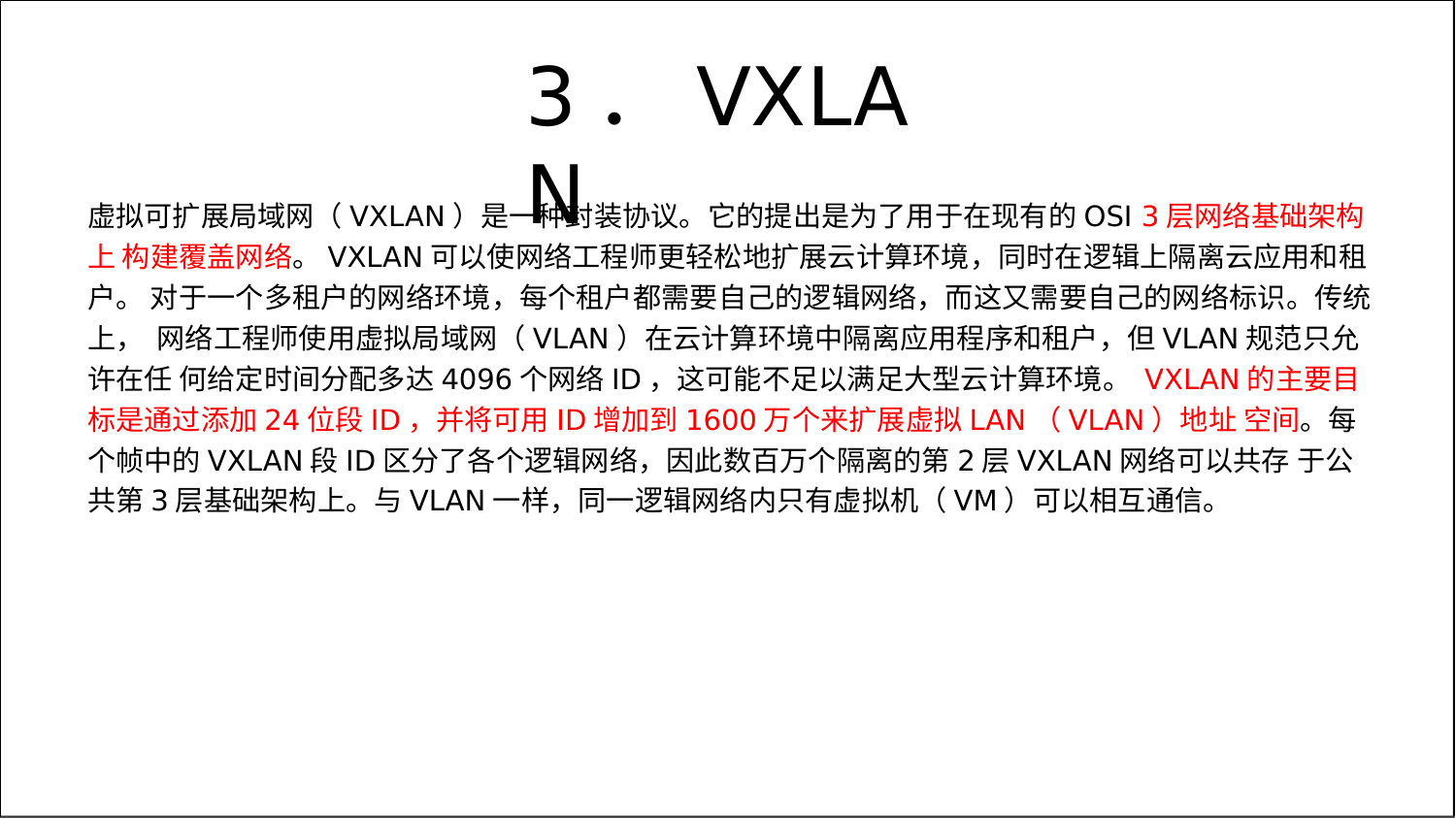

# 3．VXLAN
虚拟可扩展局域网（VXLAN）是一种封装协议。它的提出是为了用于在现有的OSI 3层网络基础架构上 构建覆盖网络。VXLAN可以使网络工程师更轻松地扩展云计算环境，同时在逻辑上隔离云应用和租户。 对于一个多租户的网络环境，每个租户都需要自己的逻辑网络，而这又需要自己的网络标识。传统上，  网络工程师使用虚拟局域网（VLAN）在云计算环境中隔离应用程序和租户，但VLAN规范只允许在任 何给定时间分配多达4096个网络ID，这可能不足以满足大型云计算环境。 VXLAN的主要目标是通过添加24位段ID，并将可用ID增加到1600万个来扩展虚拟LAN（VLAN）地址 空间。每个帧中的VXLAN段ID区分了各个逻辑网络，因此数百万个隔离的第2层VXLAN网络可以共存 于公共第3层基础架构上。与VLAN一样，同一逻辑网络内只有虚拟机（VM）可以相互通信。